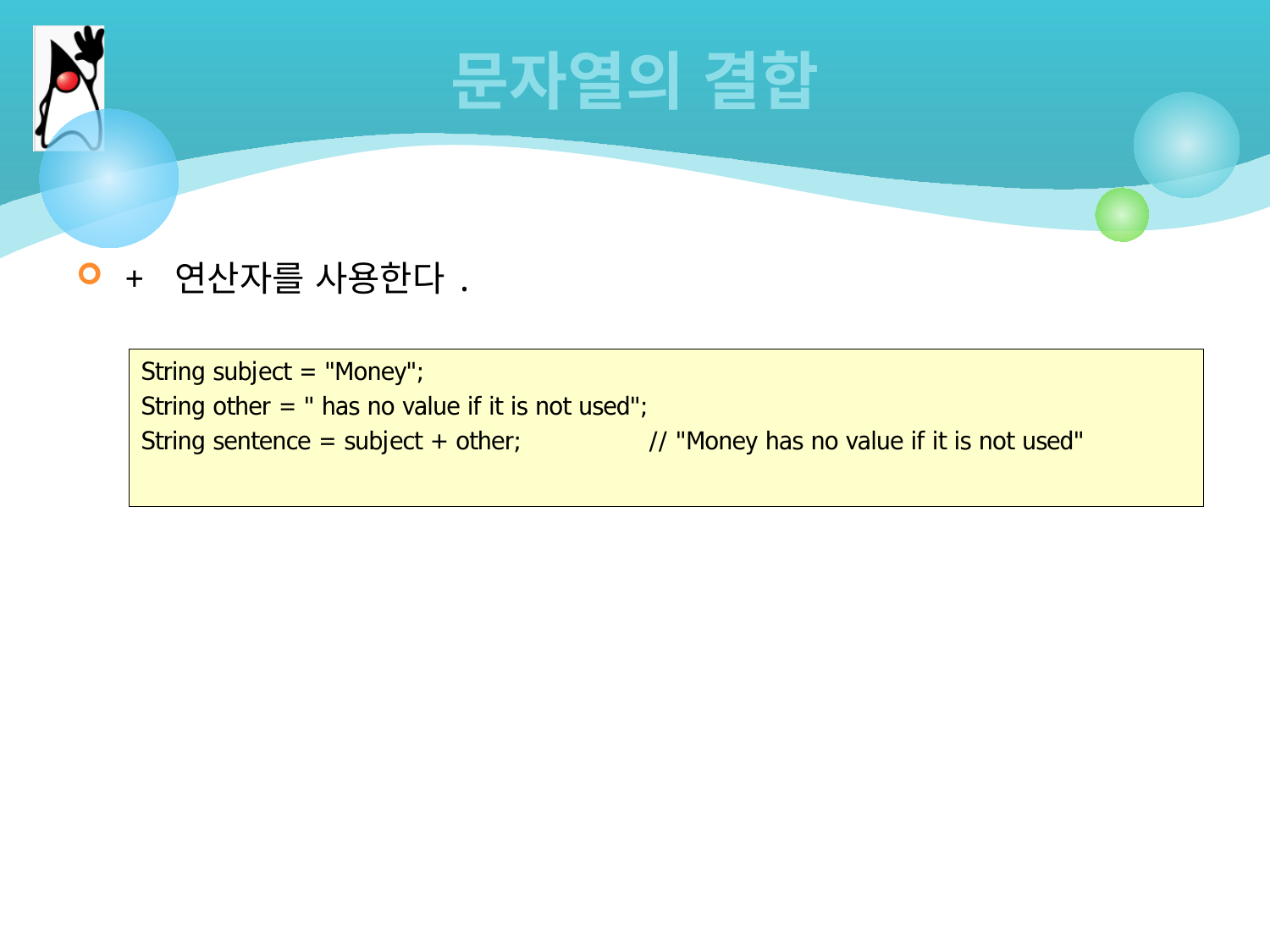

# 문자열의 결합
+ 연산자를 사용한다.
String subject = "Money";
String other = " has no value if it is not used";
String sentence = subject + other; 	// "Money has no value if it is not used"